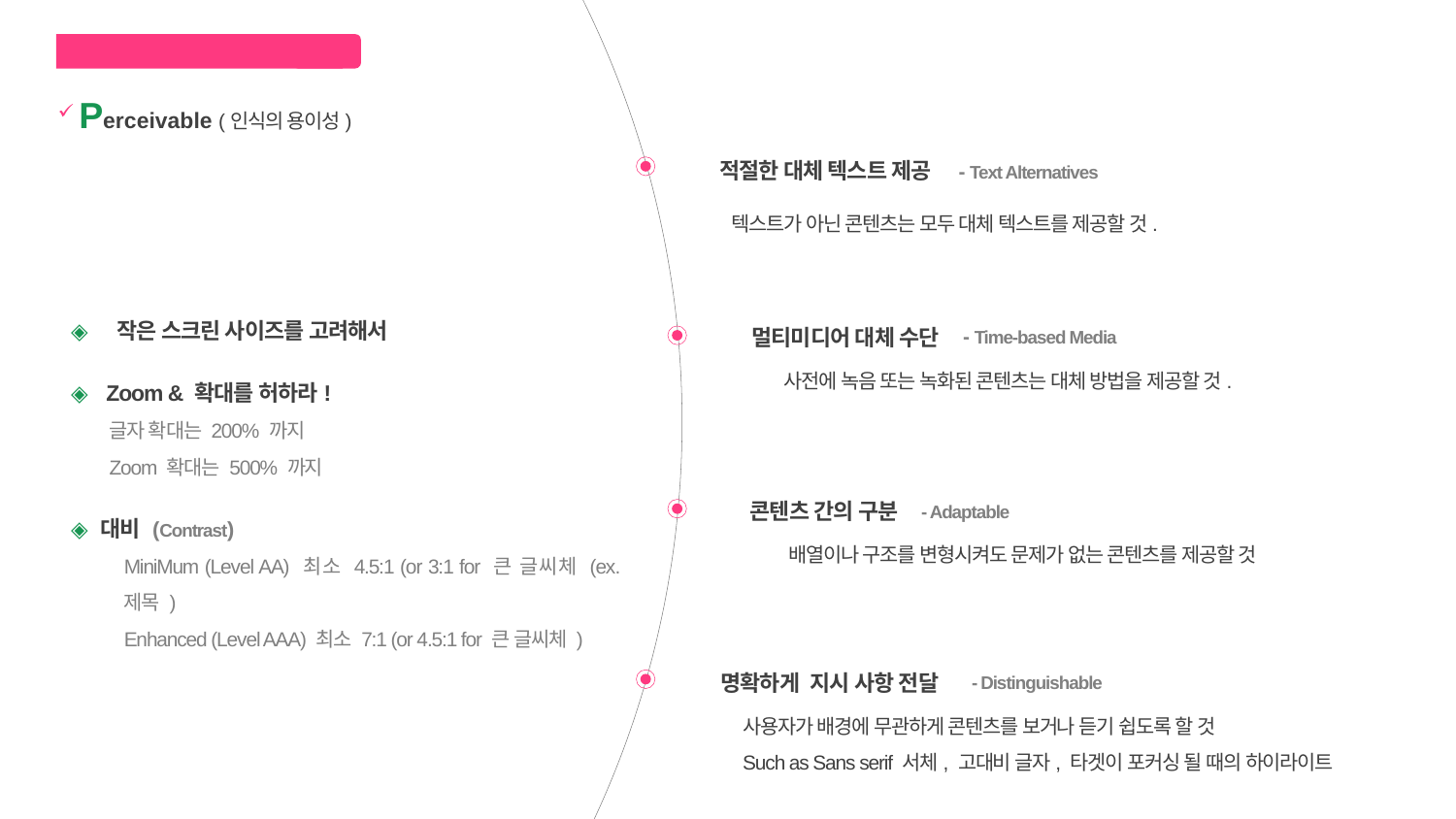

모바일 특성에 따른 고려사항

Perceivable (인식의 용이성)

적절한 대체 텍스트 제공
- Text Alternatives

텍스트가 아닌 콘텐츠는 모두 대체 텍스트를 제공할 것.
◈
작은 스크린 사이즈를 고려해서
멀티미디어 대체 수단
- Time-based Media

사전에 녹음 또는 녹화된 콘텐츠는 대체 방법을 제공할 것.
◈
Zoom & 확대를 허하라!
글자 확대는 200% 까지
Zoom 확대는 500% 까지
콘텐츠 간의 구분
- Adaptable
◈
대비 (Contrast)

배열이나 구조를 변형시켜도 문제가 없는 콘텐츠를 제공할 것
MiniMum (Level AA) 최소 4.5:1 (or 3:1 for 큰 글씨체 (ex. 제목 )
Enhanced (Level AAA) 최소 7:1 (or 4.5:1 for 큰 글씨체 )
명확하게  지시 사항 전달
- Distinguishable

사용자가 배경에 무관하게 콘텐츠를 보거나 듣기 쉽도록 할 것
Such as Sans serif 서체, 고대비 글자, 타겟이 포커싱 될 때의 하이라이트